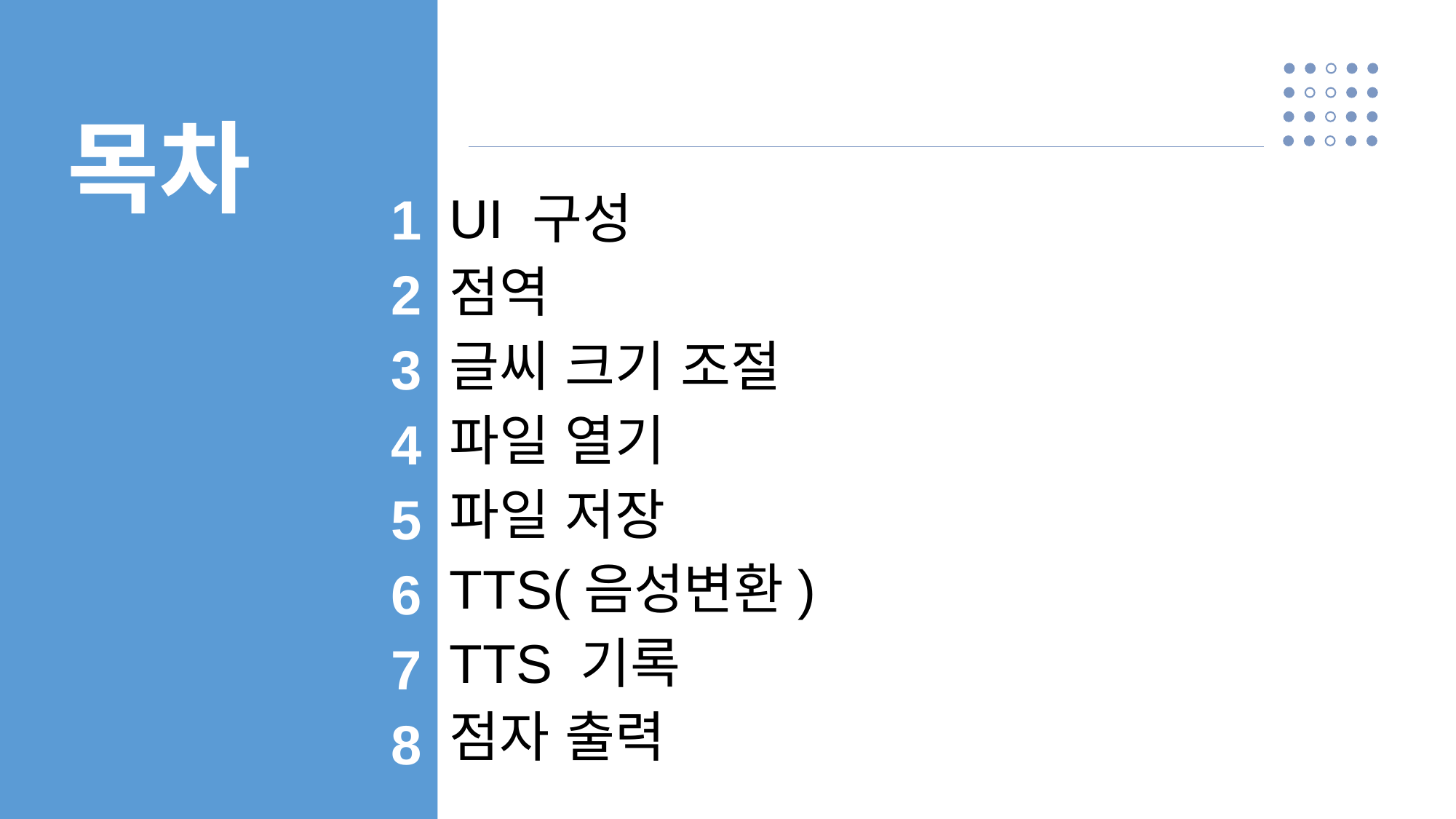

목차

UI 구성
점역
글씨 크기 조절
파일 열기
파일 저장
TTS(음성변환)
TTS 기록
점자 출력
1
2
3
4
5
6
7
8